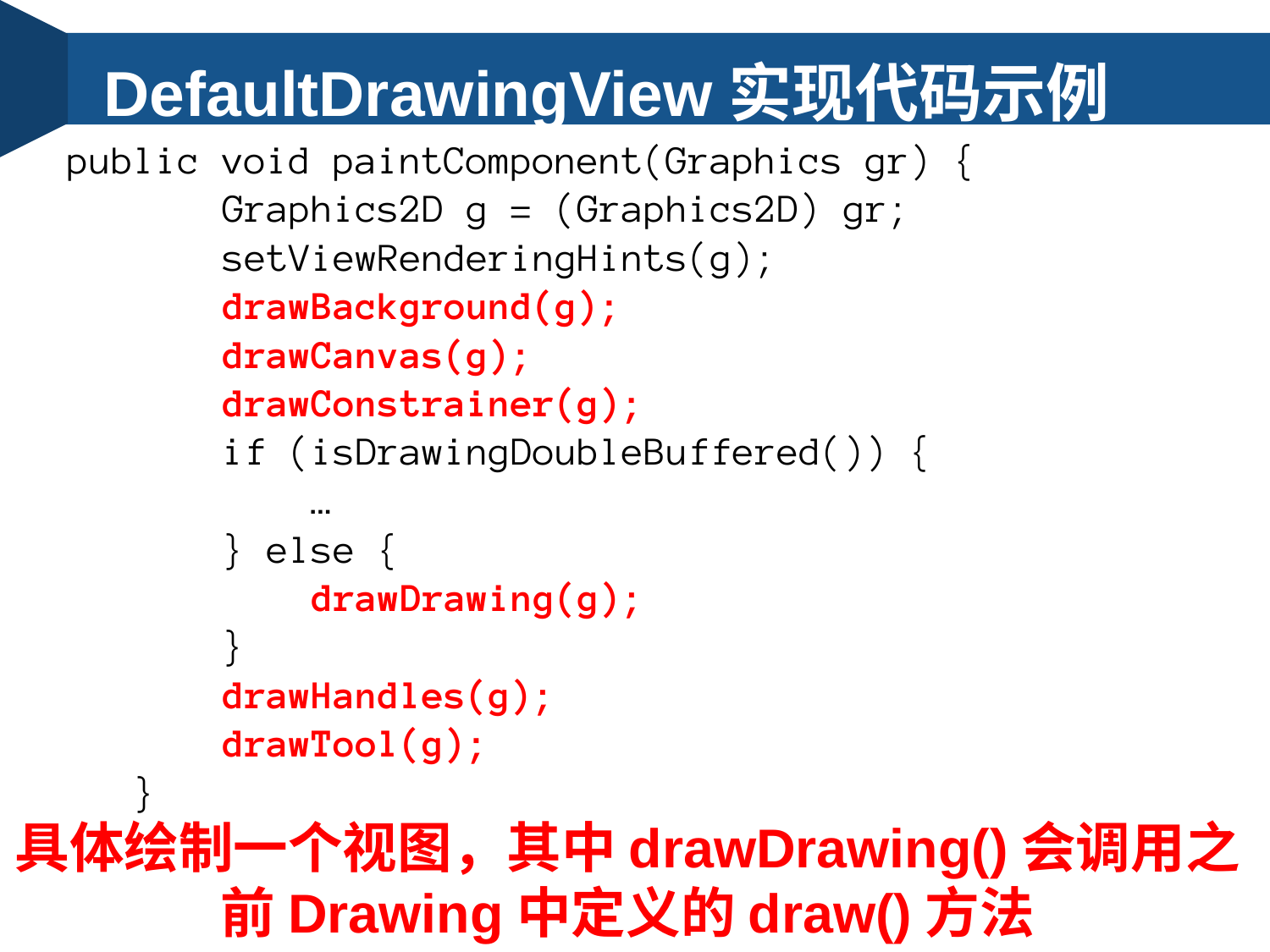

DefaultDrawingView实现代码示例

 public void paintComponent(Graphics gr) {
        Graphics2D g = (Graphics2D) gr;
        setViewRenderingHints(g);
        drawBackground(g);
        drawCanvas(g);
        drawConstrainer(g);
        if (isDrawingDoubleBuffered()) {
            …
        } else {
            drawDrawing(g);
        }
        drawHandles(g);
        drawTool(g);
    }
具体绘制一个视图，其中drawDrawing()会调用之前Drawing中定义的draw()方法